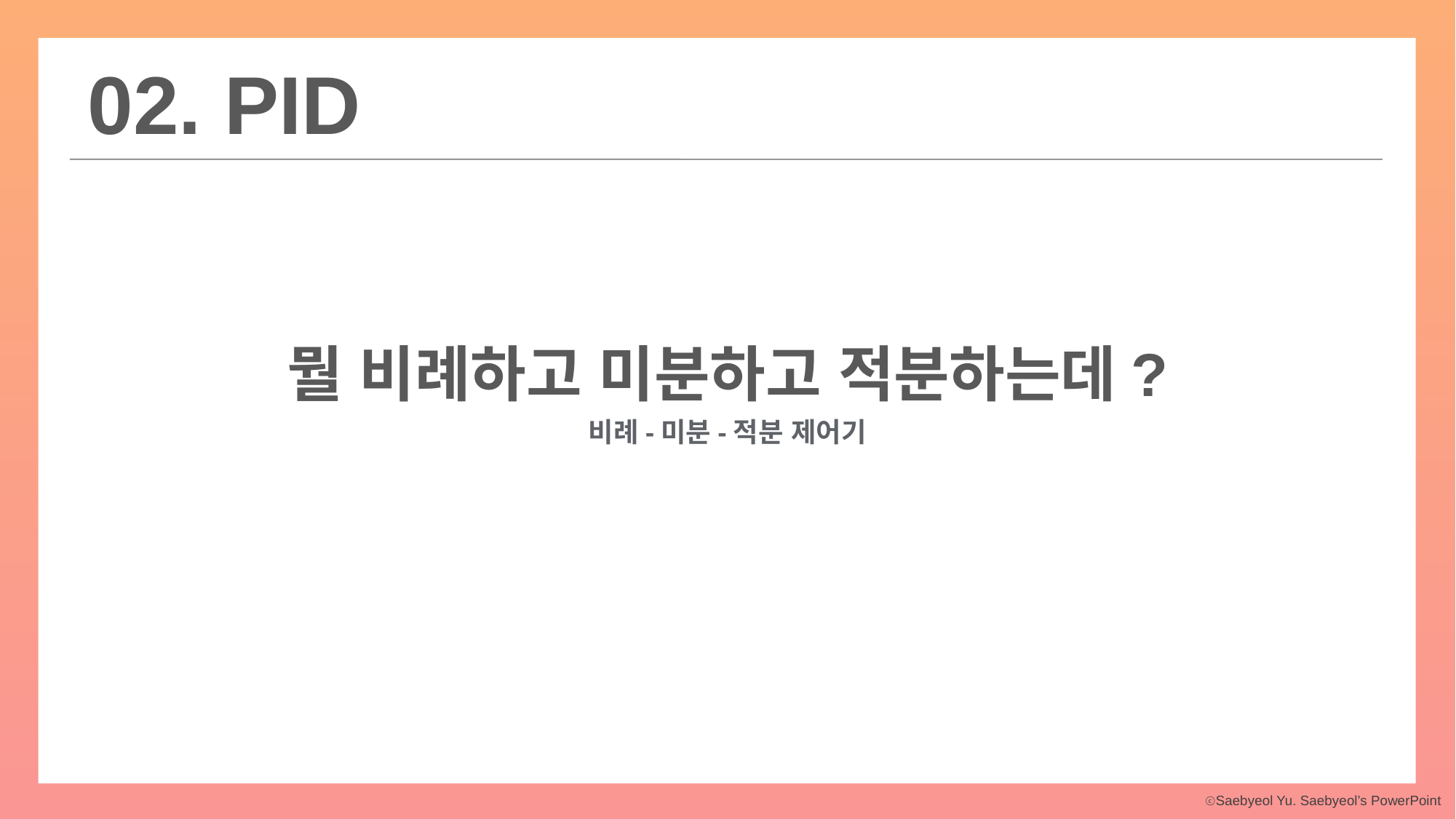

02. PID
뭘 비례하고 미분하고 적분하는데?
비례-미분-적분 제어기